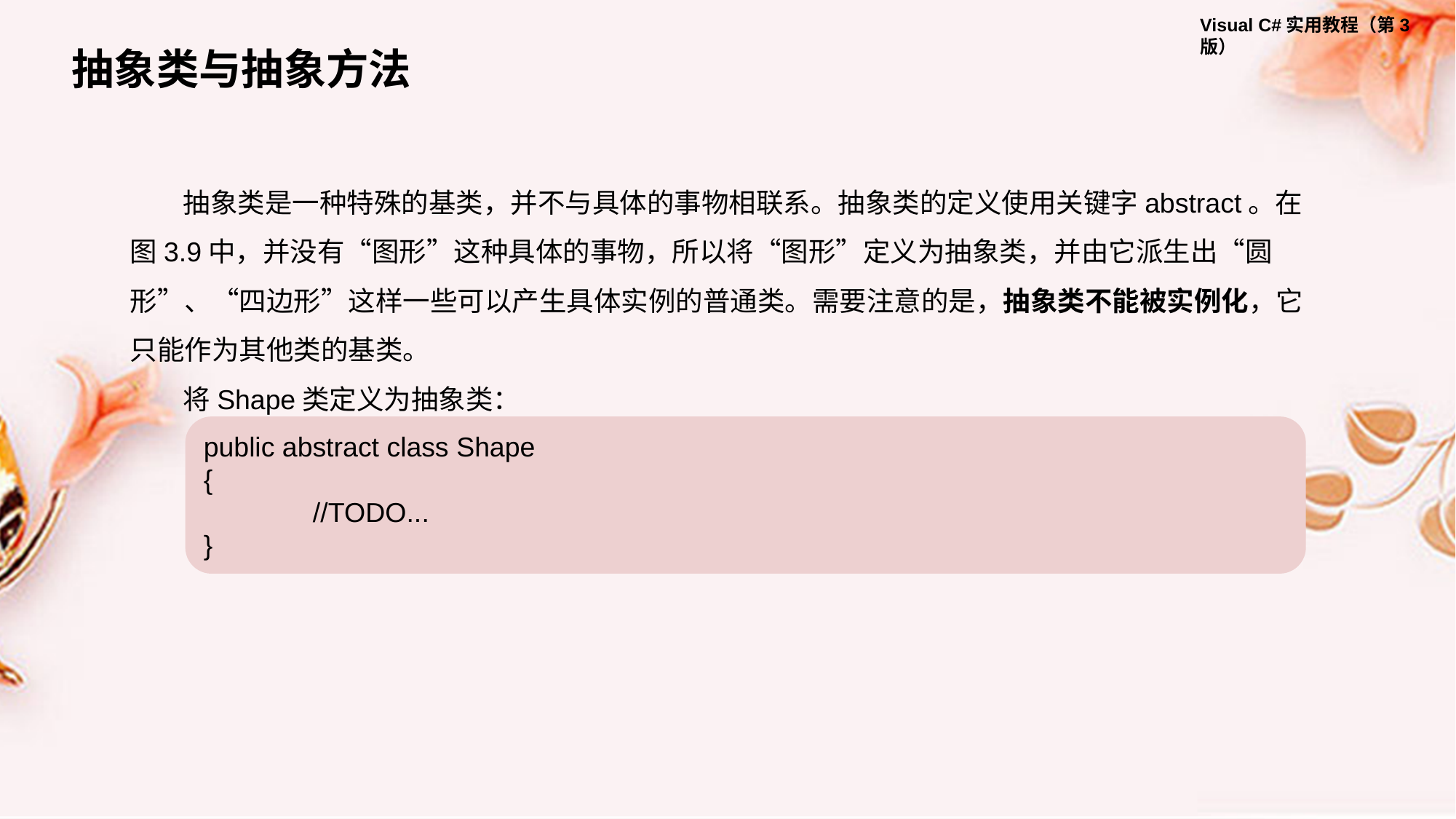

抽象类与抽象方法
抽象类是一种特殊的基类，并不与具体的事物相联系。抽象类的定义使用关键字abstract。在图3.9中，并没有“图形”这种具体的事物，所以将“图形”定义为抽象类，并由它派生出“圆形”、“四边形”这样一些可以产生具体实例的普通类。需要注意的是，抽象类不能被实例化，它只能作为其他类的基类。
将Shape类定义为抽象类：
public abstract class Shape
{
	//TODO...
}